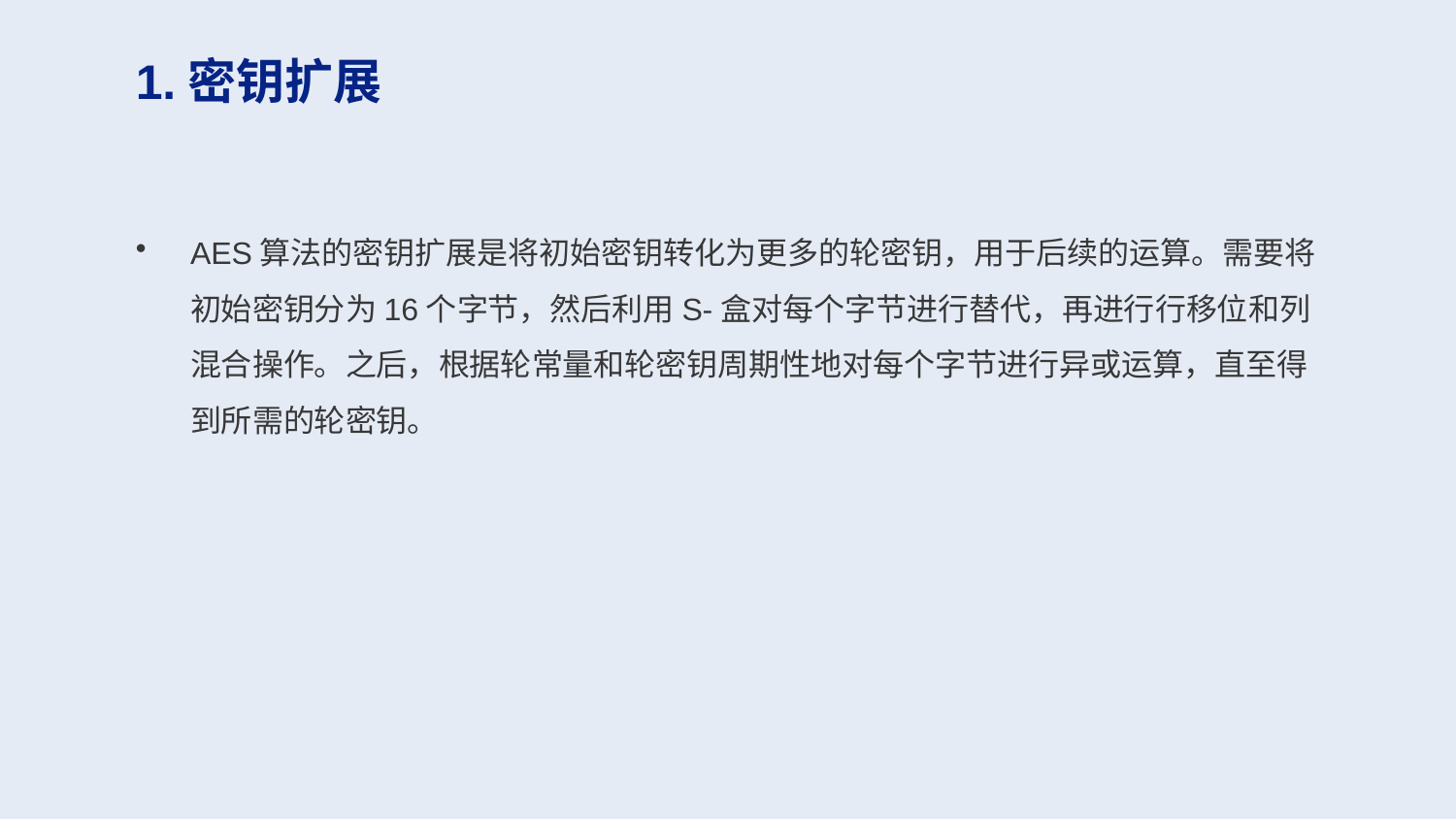

1.密钥扩展
AES算法的密钥扩展是将初始密钥转化为更多的轮密钥，用于后续的运算。需要将初始密钥分为16个字节，然后利用S-盒对每个字节进行替代，再进行行移位和列混合操作。之后，根据轮常量和轮密钥周期性地对每个字节进行异或运算，直至得到所需的轮密钥。